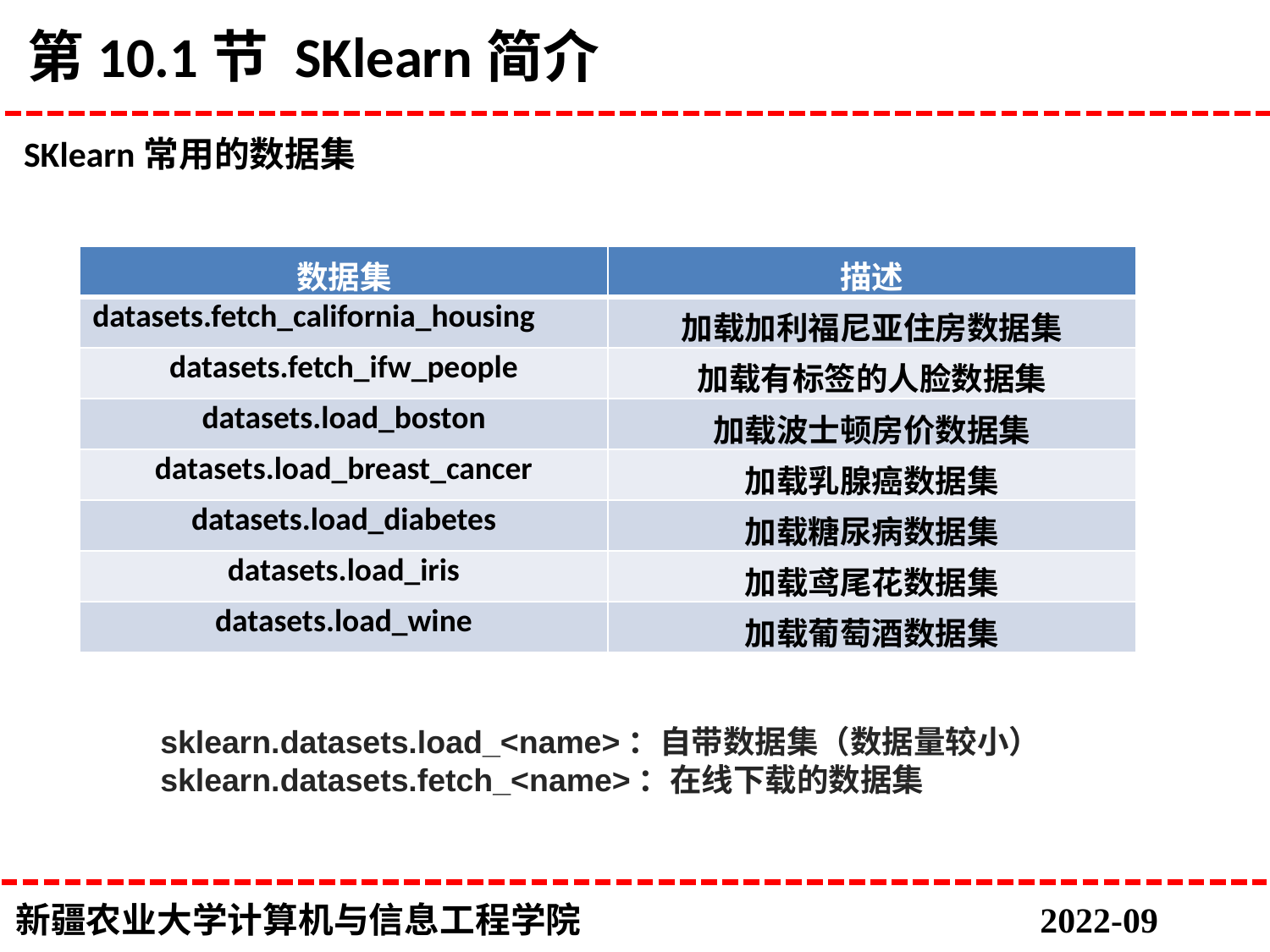

# 第10.1节 SKlearn简介
SKlearn常用的数据集

| 数据集 | 描述 |
| --- | --- |
| datasets.fetch\_california\_housing | 加载加利福尼亚住房数据集 |
| datasets.fetch\_ifw\_people | 加载有标签的人脸数据集 |
| datasets.load\_boston | 加载波士顿房价数据集 |
| datasets.load\_breast\_cancer | 加载乳腺癌数据集 |
| datasets.load\_diabetes | 加载糖尿病数据集 |
| datasets.load\_iris | 加载鸢尾花数据集 |
| datasets.load\_wine | 加载葡萄酒数据集 |
sklearn.datasets.load_<name>：自带数据集（数据量较小）
sklearn.datasets.fetch_<name>：在线下载的数据集